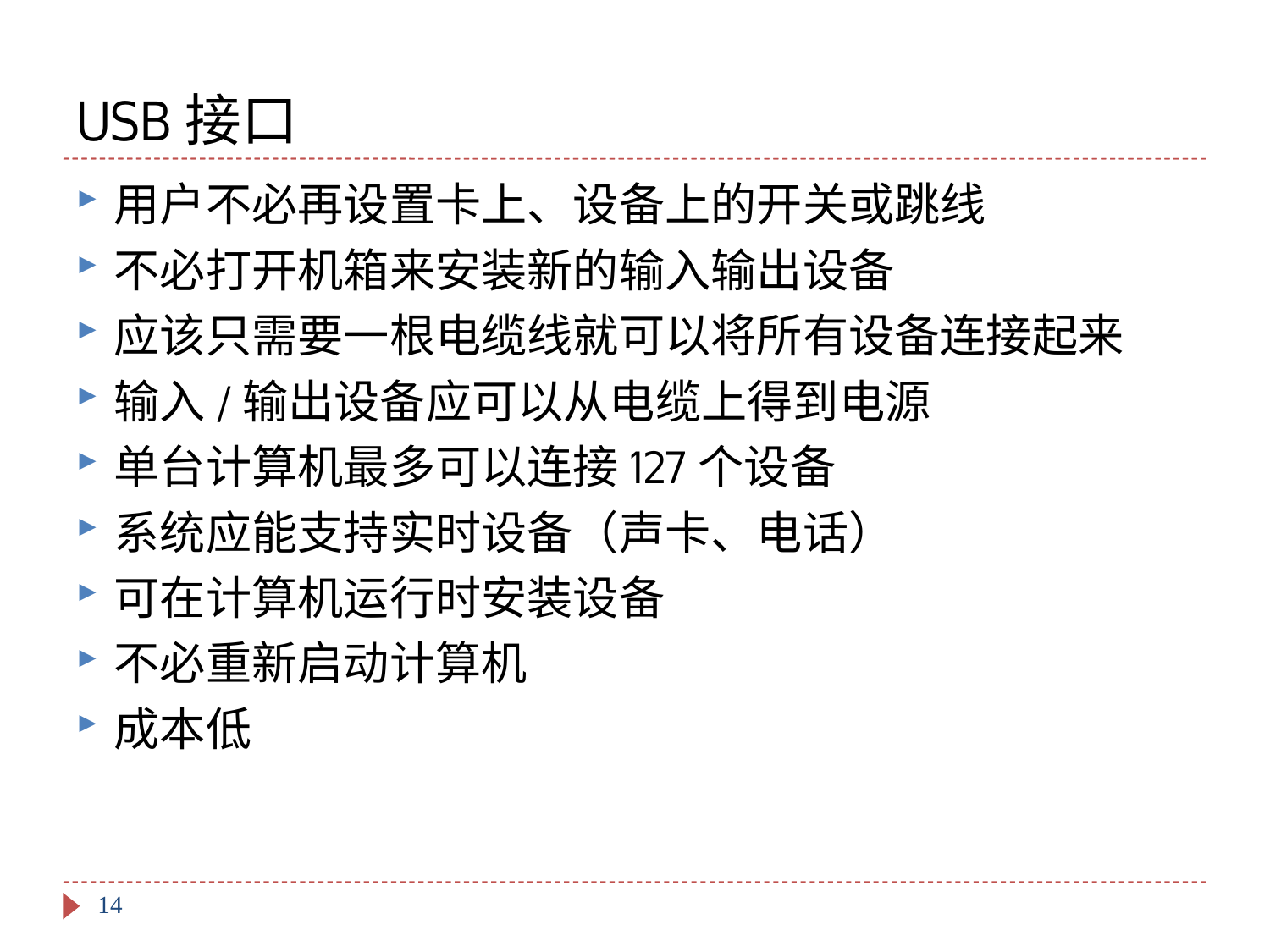

# USB接口
用户不必再设置卡上、设备上的开关或跳线
不必打开机箱来安装新的输入输出设备
应该只需要一根电缆线就可以将所有设备连接起来
输入/输出设备应可以从电缆上得到电源
单台计算机最多可以连接127个设备
系统应能支持实时设备（声卡、电话）
可在计算机运行时安装设备
不必重新启动计算机
成本低

14